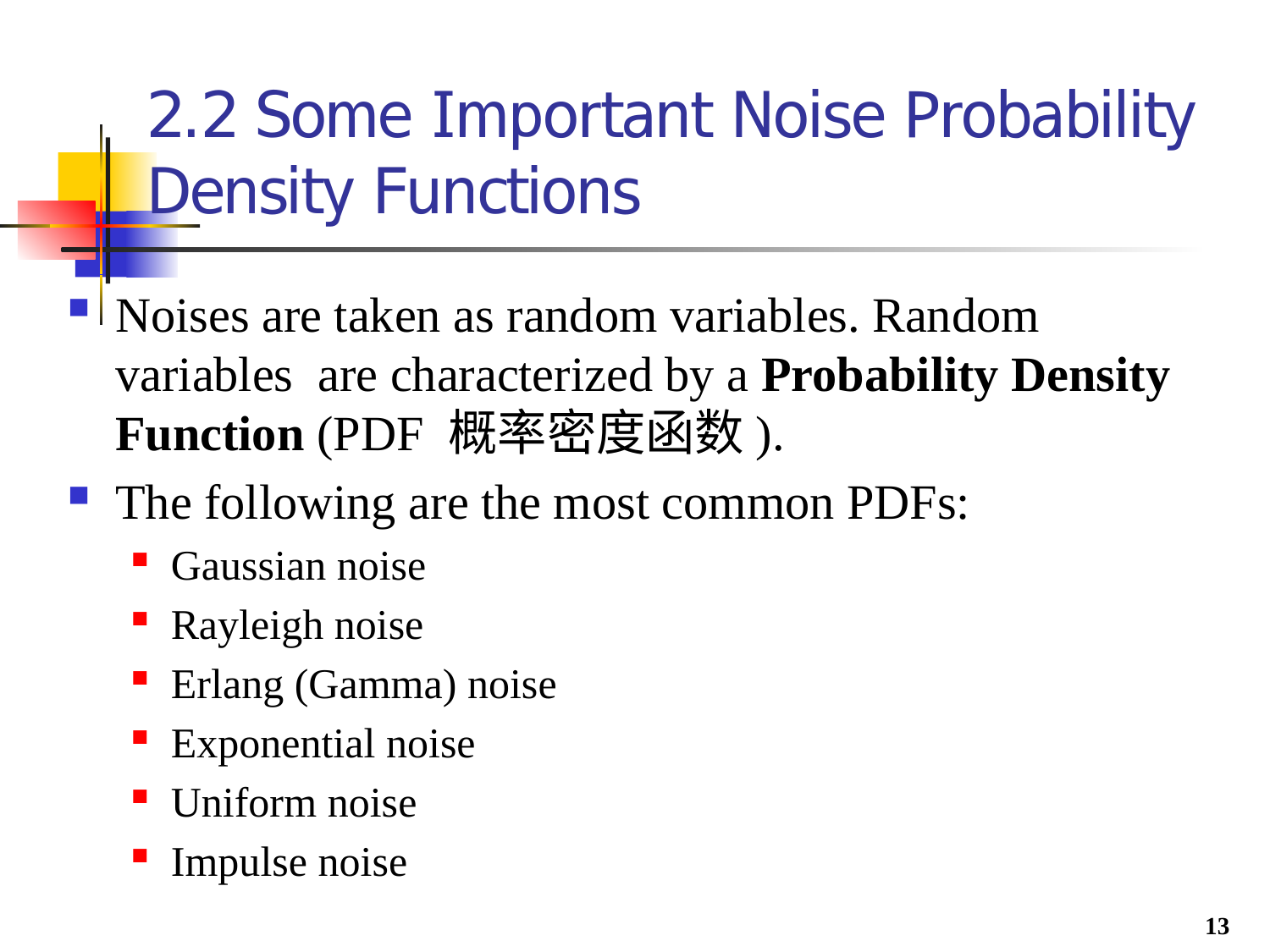

# 2.2 Some Important Noise Probability Density Functions
Noises are taken as random variables. Random variables  are characterized by a Probability Density Function (PDF 概率密度函数).
The following are the most common PDFs:
Gaussian noise
Rayleigh noise
Erlang (Gamma) noise
Exponential noise
Uniform noise
Impulse noise

13